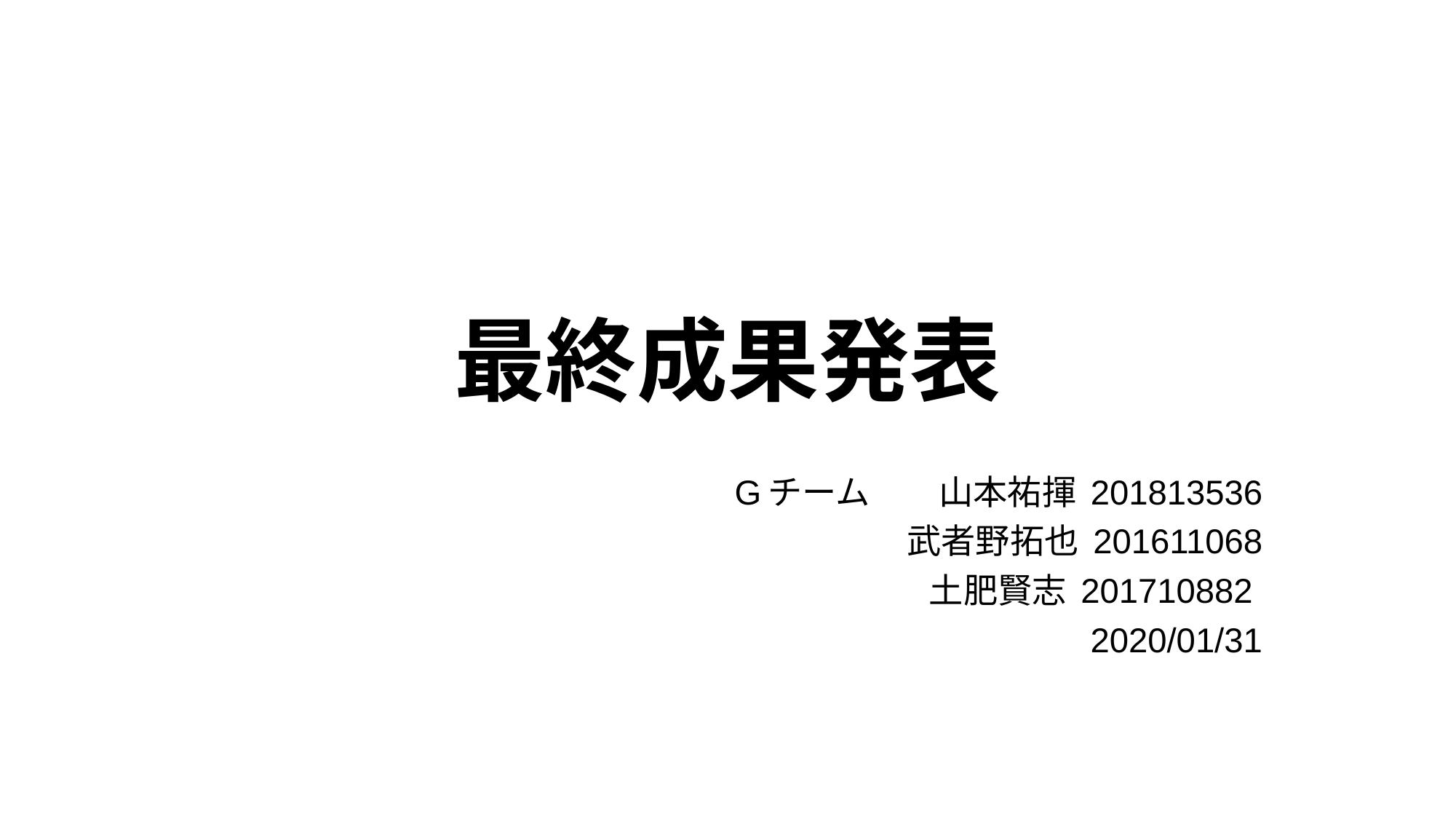

# 最終成果発表
Gチーム　　山本祐揮 201813536
武者野拓也 201611068
土肥賢志 201710882
2020/01/31